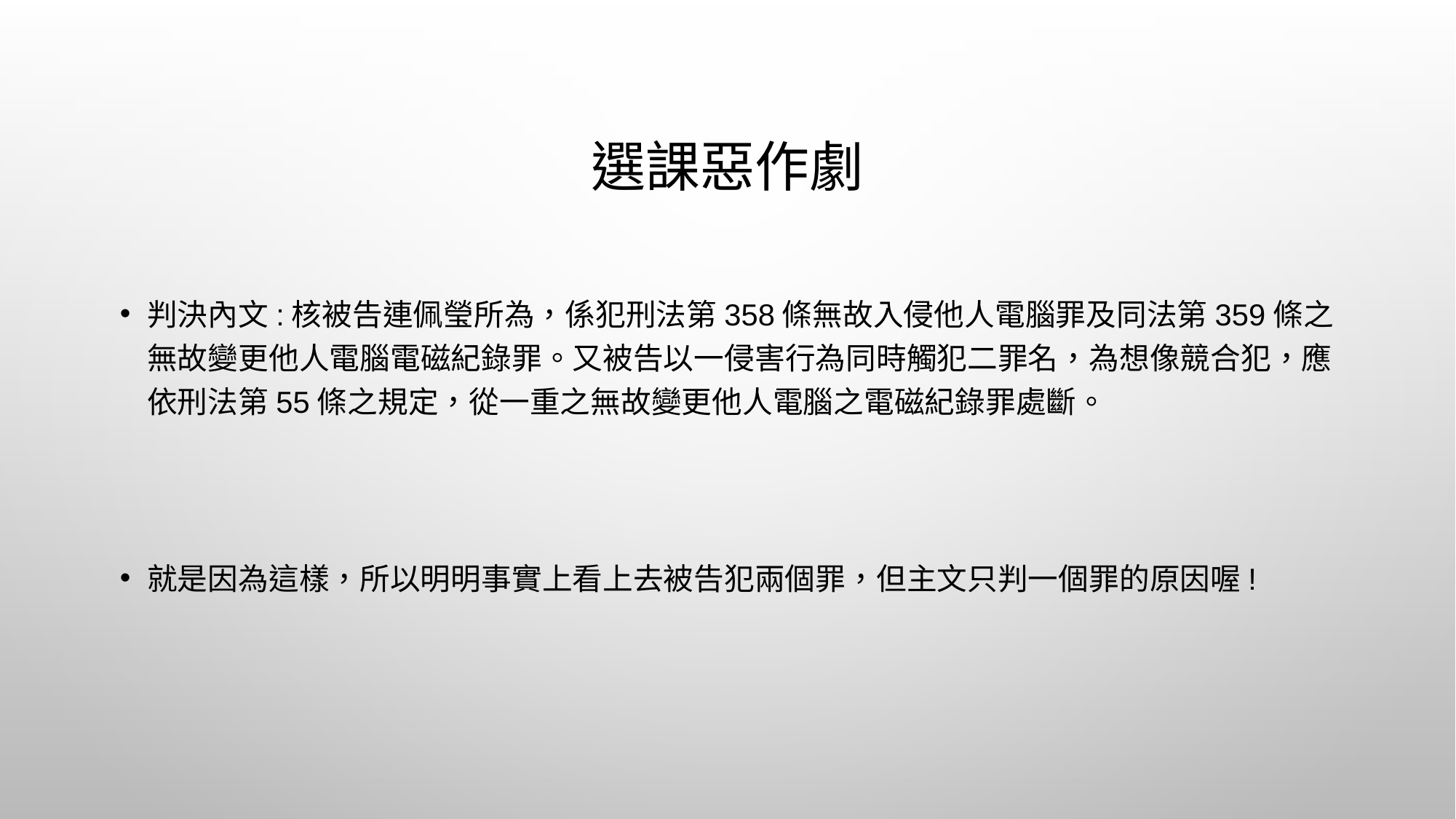

# 選課惡作劇
判決內文:核被告連佩瑩所為，係犯刑法第358條無故入侵他人電腦罪及同法第359條之無故變更他人電腦電磁紀錄罪。又被告以一侵害行為同時觸犯二罪名，為想像競合犯，應依刑法第55條之規定，從一重之無故變更他人電腦之電磁紀錄罪處斷。

就是因為這樣，所以明明事實上看上去被告犯兩個罪，但主文只判一個罪的原因喔!